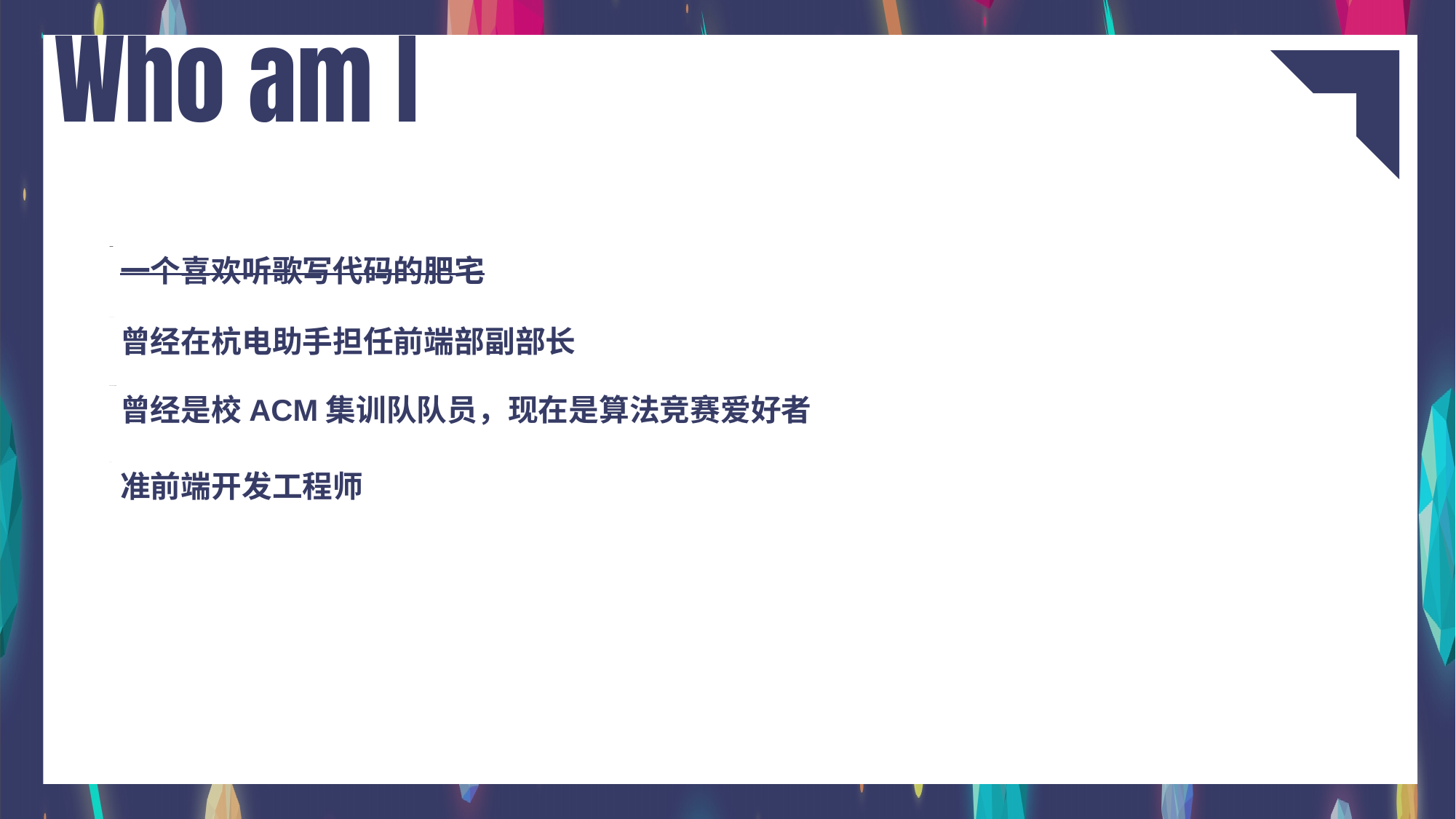

Who am I
一个喜欢听歌写代码的肥宅
曾经在杭电助手担任前端部副部长
曾经是校ACM集训队队员，现在是算法竞赛爱好者
准前端开发工程师